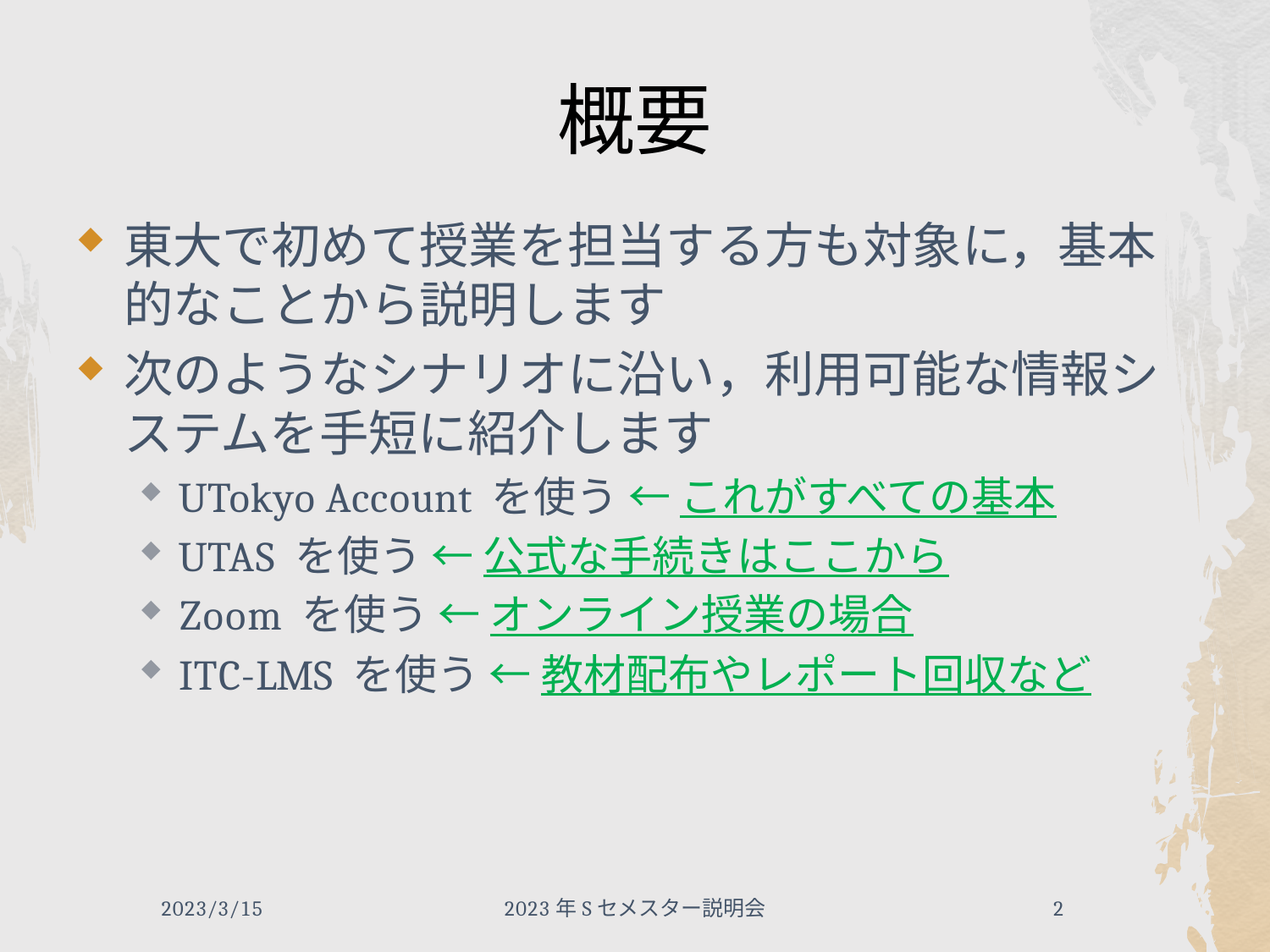

# 概要
東大で初めて授業を担当する方も対象に，基本的なことから説明します
次のようなシナリオに沿い，利用可能な情報システムを手短に紹介します
UTokyo Account を使う ← これがすべての基本
UTAS を使う ← 公式な手続きはここから
Zoom を使う ← オンライン授業の場合
ITC-LMS を使う ← 教材配布やレポート回収など
2023/3/15
2023年Sセメスター説明会
2